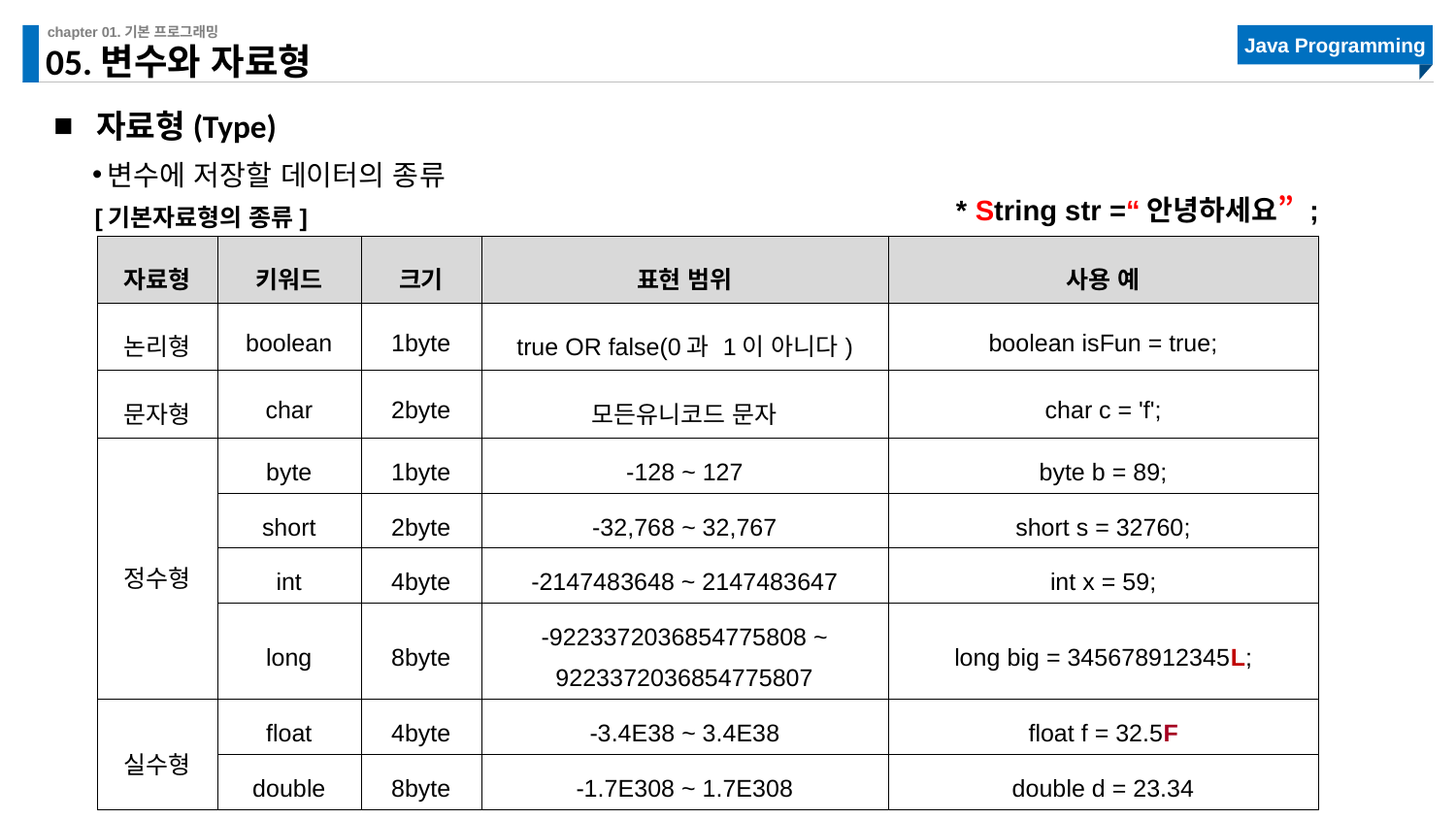

# 05.변수와 자료형
자료형(Type)
변수에 저장할 데이터의 종류
* String str =“안녕하세요” ;
[기본자료형의 종류]
| 자료형 | 키워드 | 크기 | 표현 범위 | 사용 예 |
| --- | --- | --- | --- | --- |
| 논리형 | boolean | 1byte | true OR false(0과 1이 아니다) | boolean isFun = true; |
| 문자형 | char | 2byte | 모든유니코드 문자 | char c = 'f'; |
| 정수형 | byte | 1byte | -128 ~ 127 | byte b = 89; |
|  | short | 2byte | -32,768 ~ 32,767 | short s = 32760; |
|  | int | 4byte | -2147483648 ~ 2147483647 | int x = 59; |
|  | long | 8byte | -9223372036854775808 ~ 9223372036854775807 | long big = 345678912345L; |
| 실수형 | float | 4byte | -3.4E38 ~ 3.4E38 | float f = 32.5F |
|  | double | 8byte | -1.7E308 ~ 1.7E308 | double d = 23.34 |